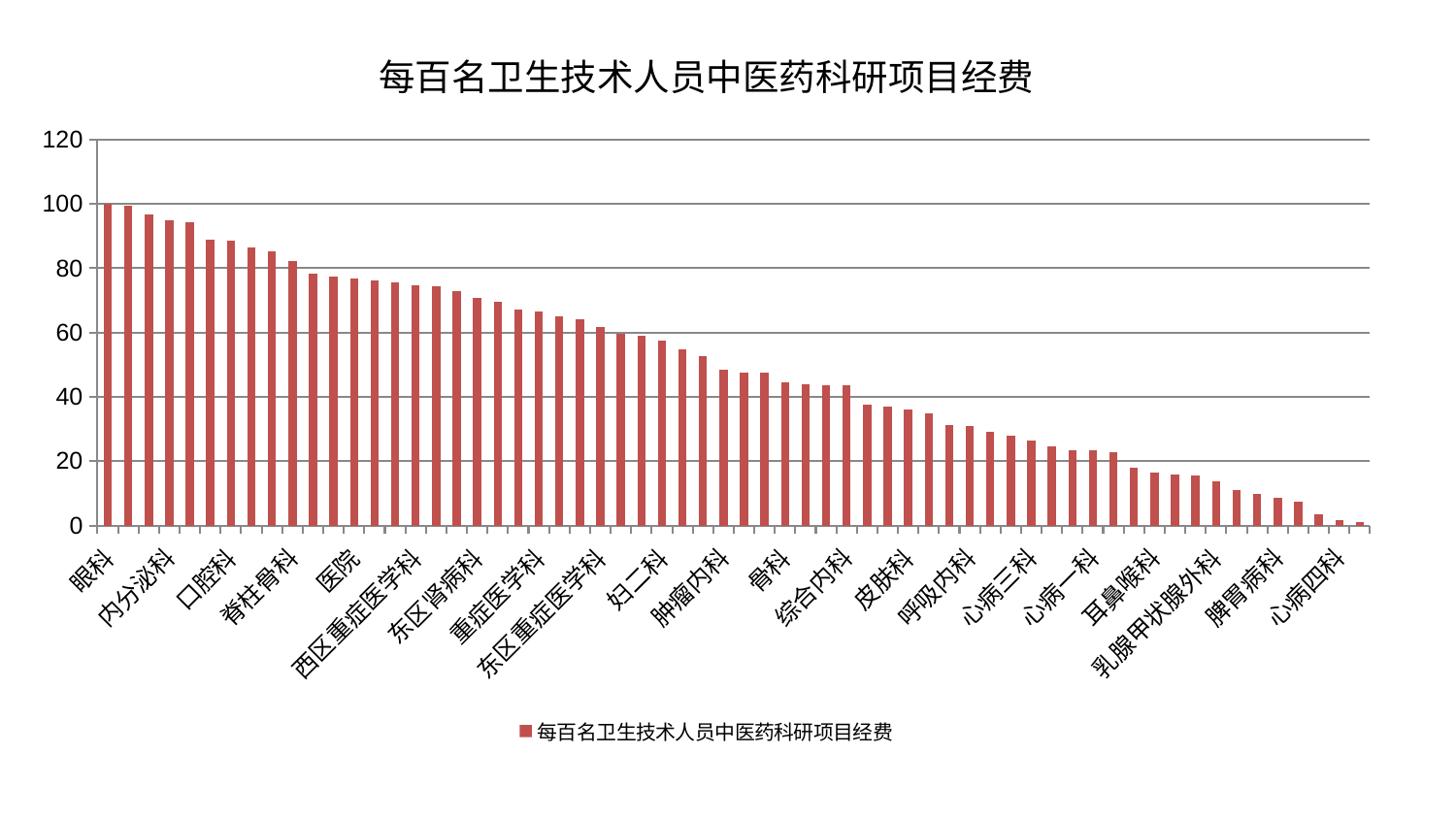

### Chart: 每百名卫生技术人员中医药科研项目经费

| Category | 每百名卫生技术人员中医药科研项目经费 |
|---|---|
| 眼科 | 100.0 |
| 男科 | 99.33649776869704 |
| 小儿骨科 | 96.64252468754032 |
| 内分泌科 | 94.80752511838865 |
| 创伤骨科 | 94.29743821233296 |
| 普通外科 | 88.84477104048347 |
| 口腔科 | 88.48222852550782 |
| 风湿病科 | 86.58646506946975 |
| 肝胆外科 | 85.29611836156488 |
| 脊柱骨科 | 82.33429374468429 |
| 肾脏内科 | 78.40794232908992 |
| 美容皮肤科 | 77.38474481362698 |
| 医院 | 76.67918714879984 |
| 脾胃科消化科合并 | 76.20547606378558 |
| 神经外科 | 75.67193482050989 |
| 西区重症医学科 | 74.79174794775867 |
| 神经内科 | 74.47601601600881 |
| 关节骨科 | 72.91967661083886 |
| 东区肾病科 | 70.80129375012136 |
| 心病二科 | 69.53283208134404 |
| 产科 | 67.21918191507909 |
| 重症医学科 | 66.62982807948454 |
| 血液科 | 65.18173909304004 |
| 心血管内科 | 64.24606812428509 |
| 东区重症医学科 | 61.688935264128666 |
| 泌尿外科 | 59.54291680893413 |
| 肛肠科 | 58.980699067649496 |
| 妇二科 | 57.41200914036777 |
| 康复科 | 54.86928343212739 |
| 脑病二科 | 52.70394720025453 |
| 肿瘤内科 | 48.594042208837294 |
| 老年医学科 | 47.52893336572057 |
| 肾病科 | 47.44676349059122 |
| 骨科 | 44.38352663100411 |
| 肝病科 | 43.785317275765 |
| 周围血管科 | 43.676204208352026 |
| 综合内科 | 43.47319213005305 |
| 儿科 | 37.53836385505376 |
| 显微骨科 | 37.11586471196673 |
| 皮肤科 | 36.03179778429666 |
| 中医外治中心 | 34.822105314911326 |
| 小儿推拿科 | 31.244791124468207 |
| 呼吸内科 | 30.920767914708883 |
| 妇科妇二科合并 | 29.128380463431668 |
| 胸外科 | 27.933391901132733 |
| 心病三科 | 26.37383317728035 |
| 运动损伤骨科 | 24.695762323307836 |
| 脑病三科 | 23.452194557077117 |
| 心病一科 | 23.388824332589042 |
| 微创骨科 | 22.70852156309129 |
| 身心医学科 | 17.903136823150277 |
| 耳鼻喉科 | 16.484535311751138 |
| 妇科 | 15.99921274770606 |
| 针灸科 | 15.543039149378268 |
| 乳腺甲状腺外科 | 13.637419460418855 |
| 推拿科 | 11.108506589068856 |
| 脑病一科 | 9.841824556361555 |
| 脾胃病科 | 8.672579147676519 |
| 消化内科 | 7.328759400033902 |
| 中医经典科 | 3.544806196166994 |
| 心病四科 | 1.7645374894848853 |
| 治未病中心 | 1.0334699442437811 |
43